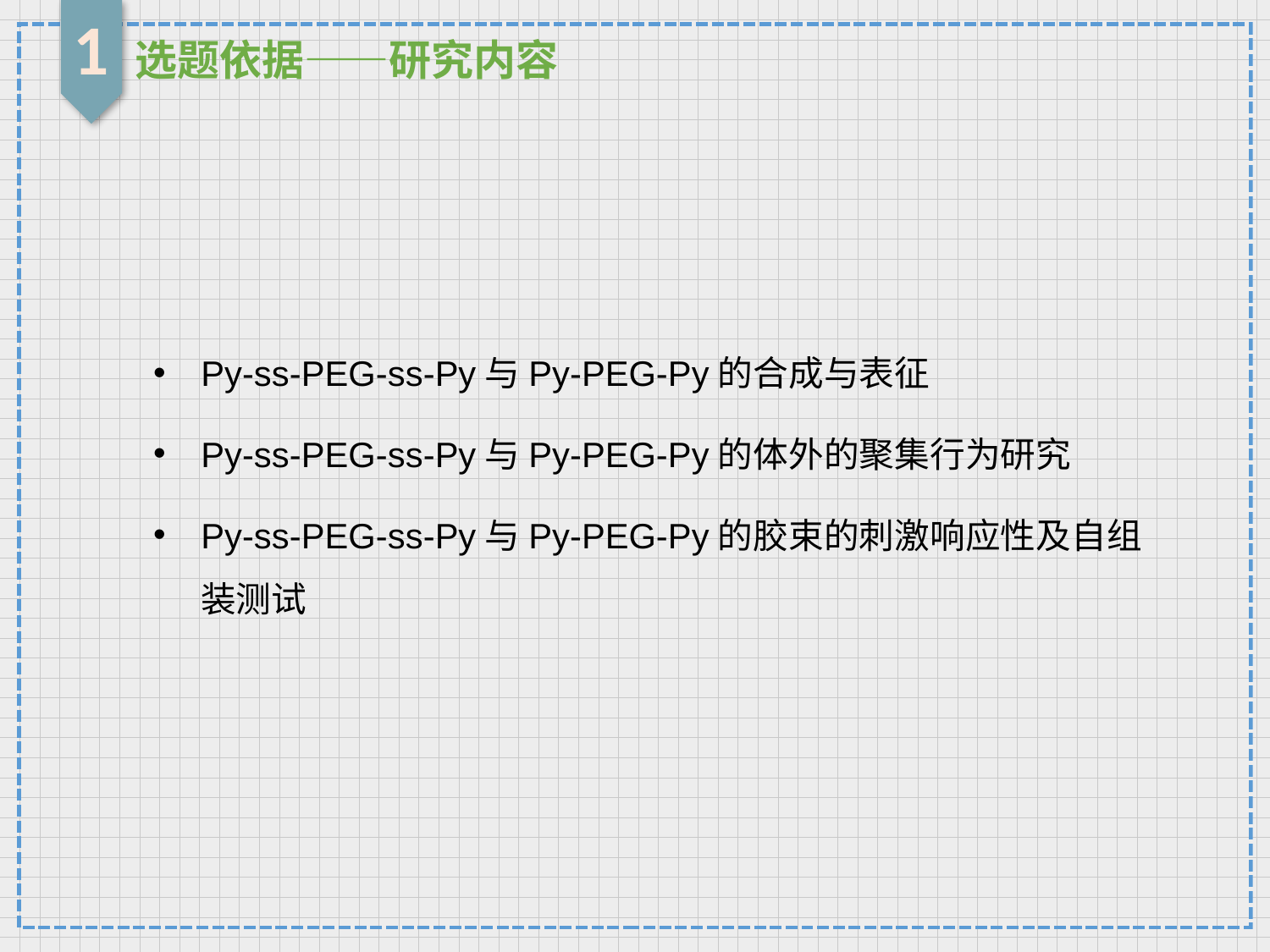

1
选题依据——研究内容
Py-ss-PEG-ss-Py与Py-PEG-Py的合成与表征
Py-ss-PEG-ss-Py与Py-PEG-Py的体外的聚集行为研究
Py-ss-PEG-ss-Py与Py-PEG-Py的胶束的刺激响应性及自组装测试